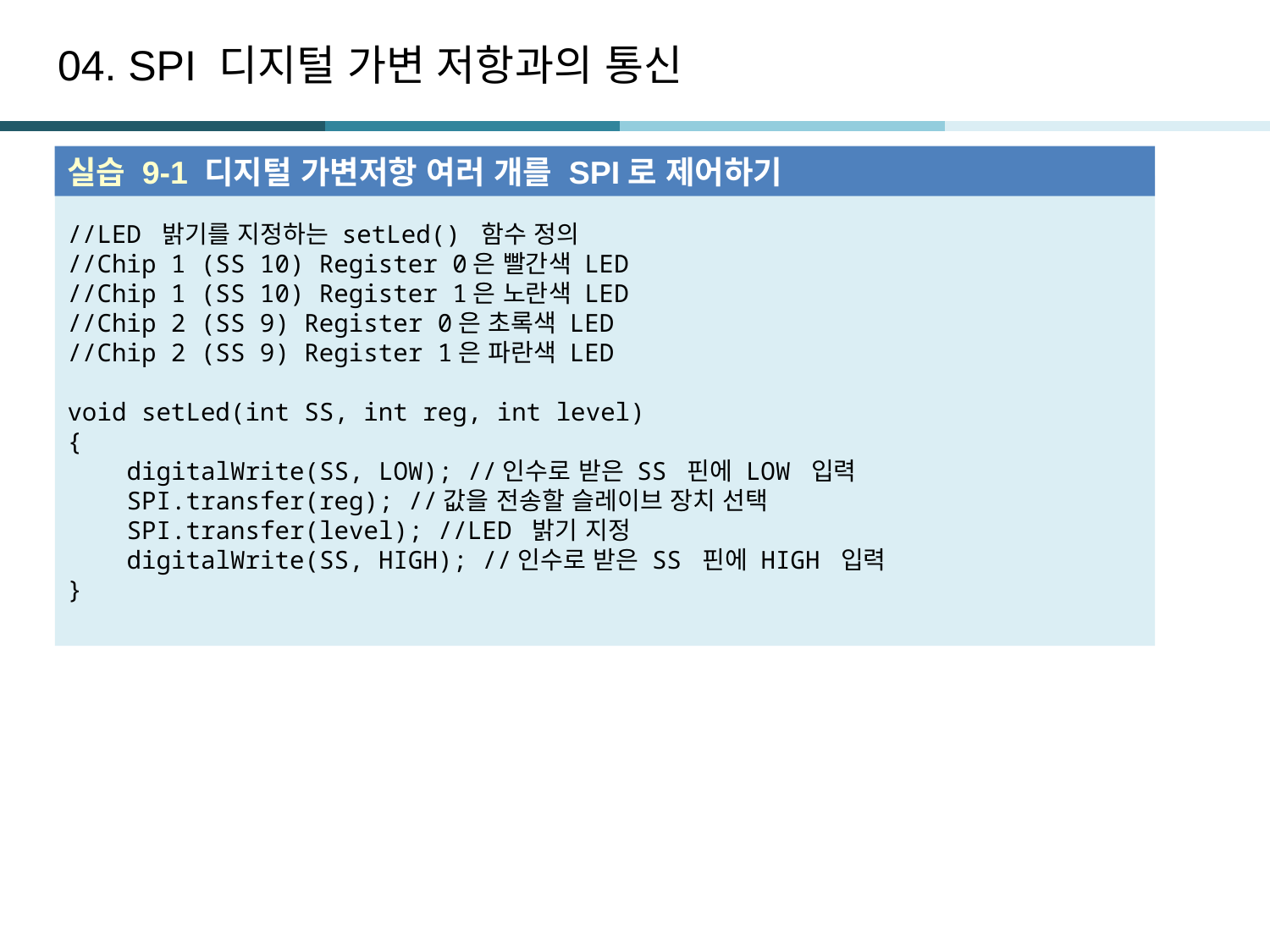

# 04. SPI 디지털 가변 저항과의 통신
실습 9-1 디지털 가변저항 여러 개를 SPI로 제어하기

//LED 밝기를 지정하는 setLed() 함수 정의
//Chip 1 (SS 10) Register 0은 빨간색 LED
//Chip 1 (SS 10) Register 1은 노란색 LED
//Chip 2 (SS 9) Register 0은 초록색 LED
//Chip 2 (SS 9) Register 1은 파란색 LED

void setLed(int SS, int reg, int level)
{
    digitalWrite(SS, LOW); //인수로 받은 SS 핀에 LOW 입력
    SPI.transfer(reg); //값을 전송할 슬레이브 장치 선택
    SPI.transfer(level); //LED 밝기 지정
    digitalWrite(SS, HIGH); //인수로 받은 SS 핀에 HIGH 입력
}